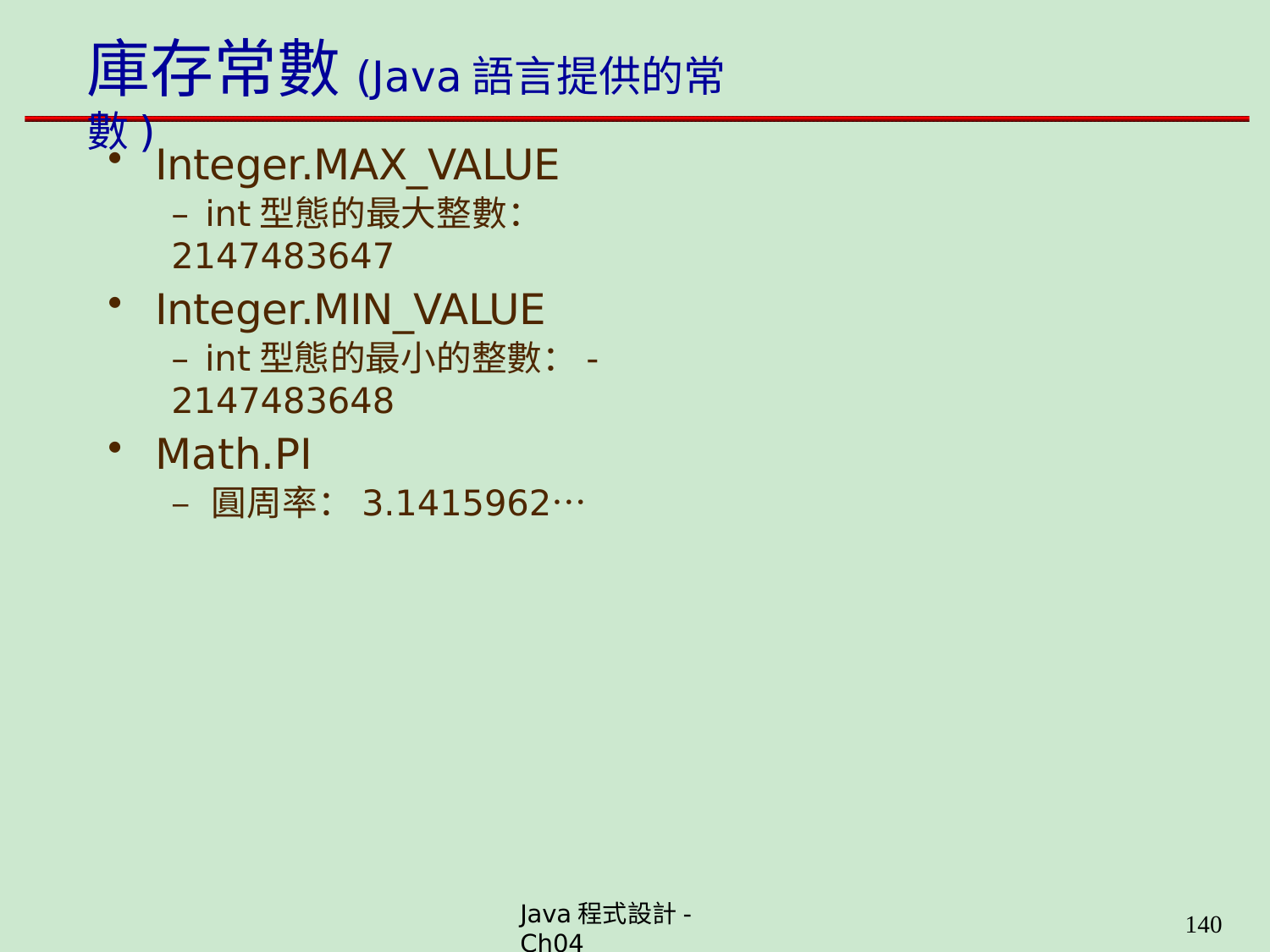

# 庫存常數(Java語言提供的常數)
Integer.MAX_VALUE
– int型態的最大整數：	2147483647
Integer.MIN_VALUE
– int型態的最小的整數：-2147483648
Math.PI
– 圓周率：3.1415962…
Java程式設計-Ch04
140